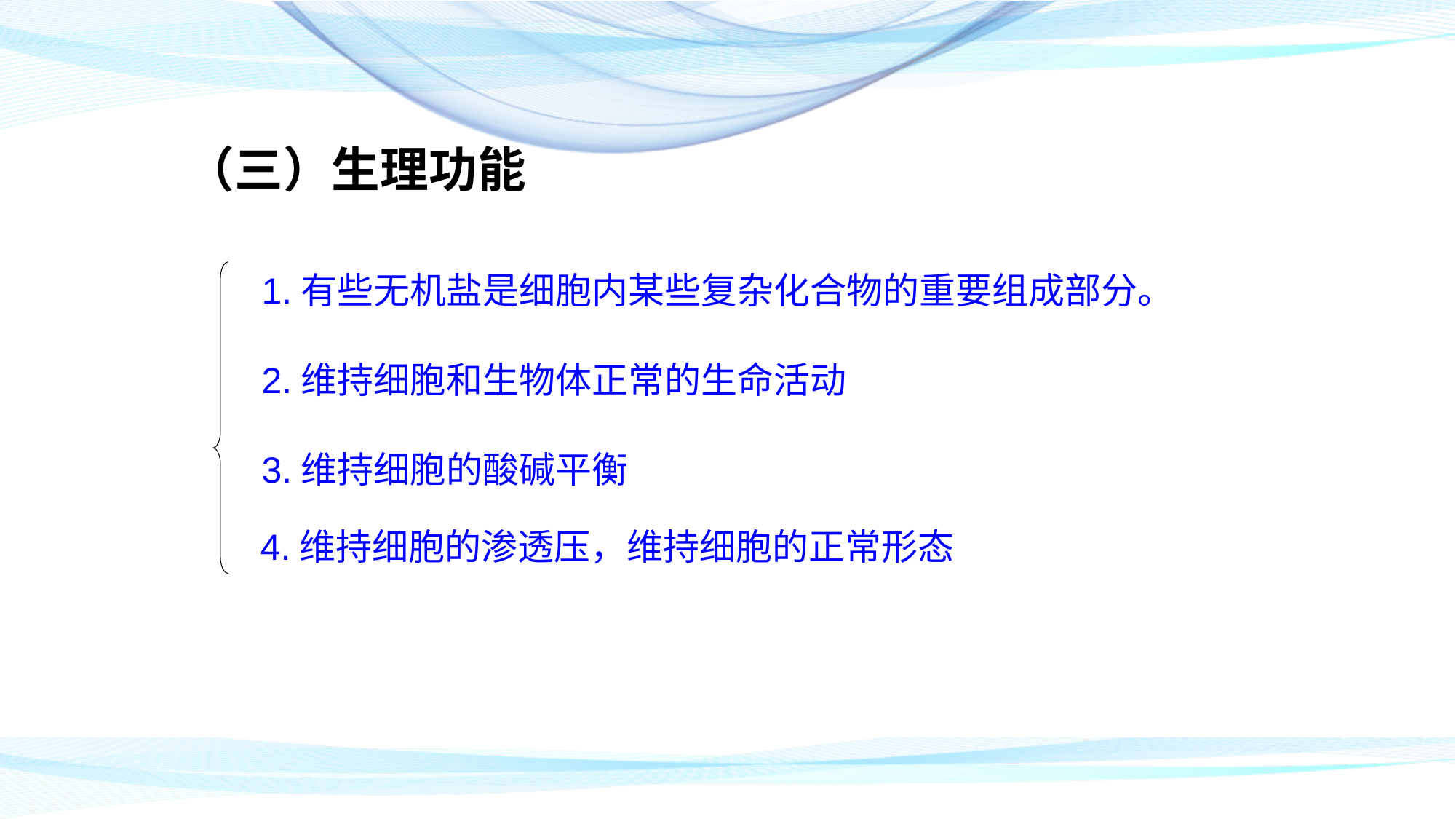

（三）生理功能

1.有些无机盐是细胞内某些复杂化合物的重要组成部分。
2.维持细胞和生物体正常的生命活动
3.维持细胞的酸碱平衡
4.维持细胞的渗透压，维持细胞的正常形态